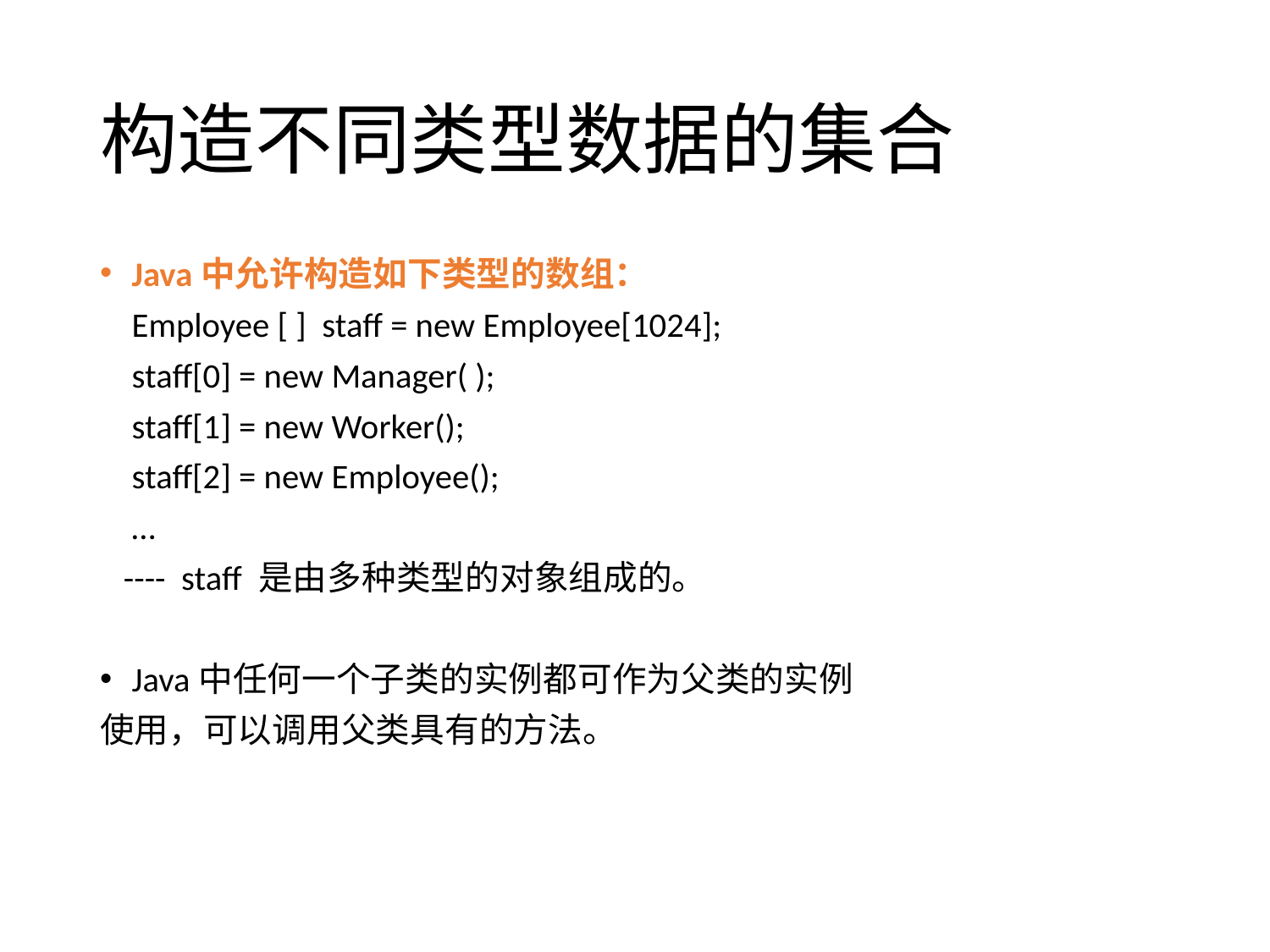

# 构造不同类型数据的集合
Java中允许构造如下类型的数组：
	Employee [ ]  staff = new Employee[1024];
	staff[0] = new Manager( );
	staff[1] = new Worker();
	staff[2] = new Employee();
	…
   ----  staff 是由多种类型的对象组成的。

Java中任何一个子类的实例都可作为父类的实例
使用，可以调用父类具有的方法。